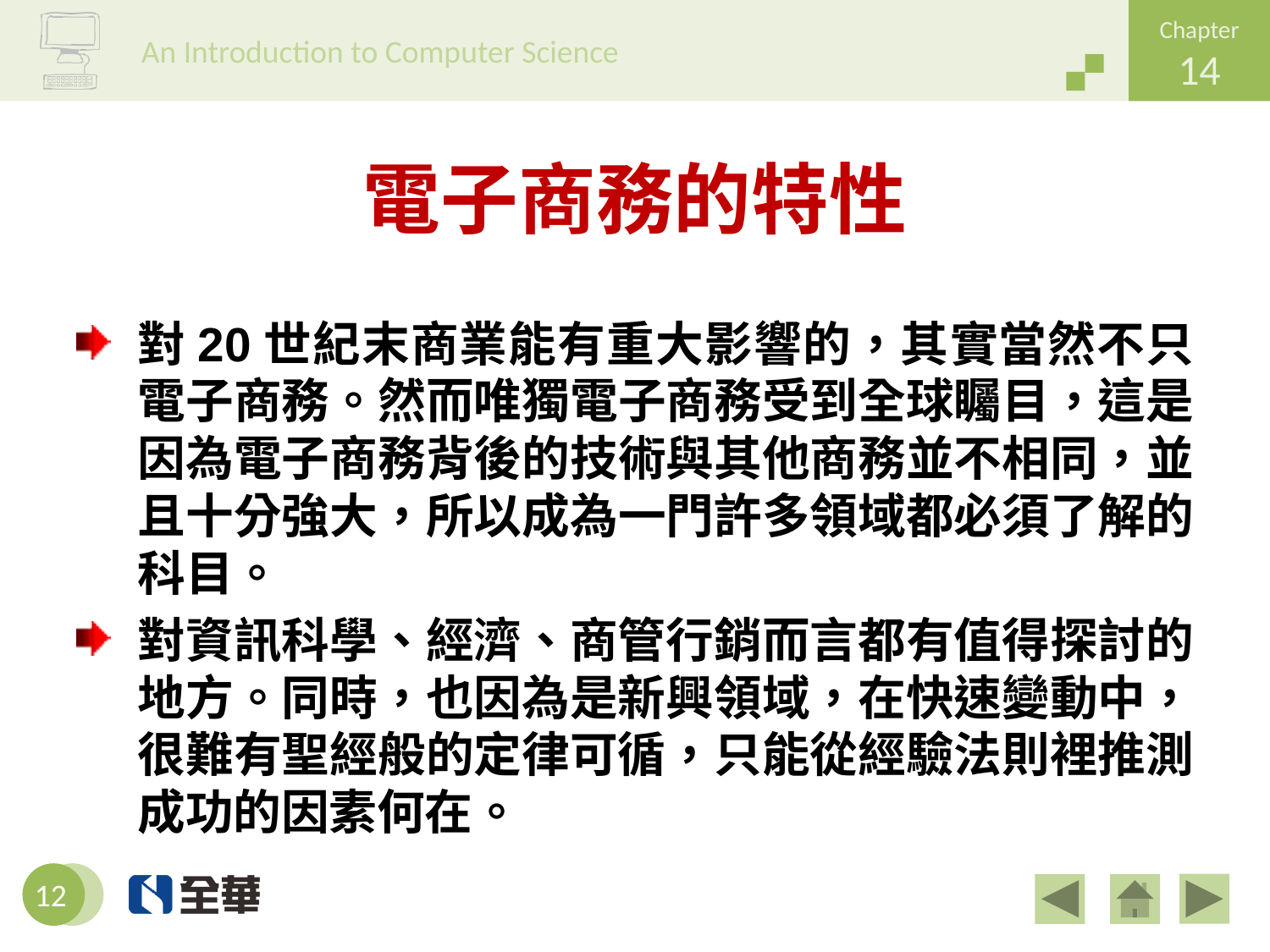

# 電子商務的特性
對20世紀末商業能有重大影響的，其實當然不只電子商務。然而唯獨電子商務受到全球矚目，這是因為電子商務背後的技術與其他商務並不相同，並且十分強大，所以成為一門許多領域都必須了解的科目。
對資訊科學、經濟、商管行銷而言都有值得探討的地方。同時，也因為是新興領域，在快速變動中，很難有聖經般的定律可循，只能從經驗法則裡推測成功的因素何在。